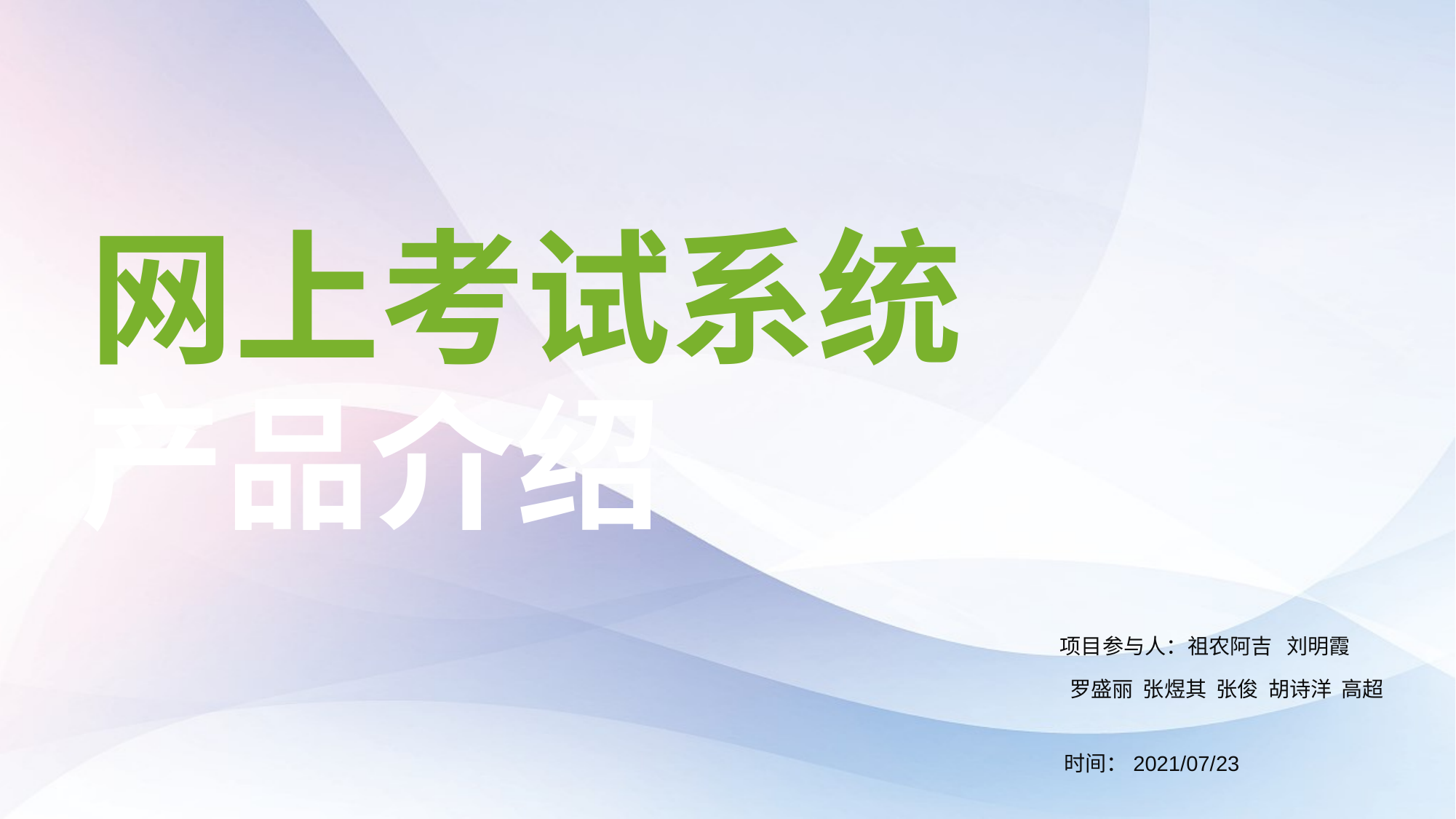

网上考试系统
产品介绍
项目参与人：祖农阿吉   刘明霞
 罗盛丽  张煜其  张俊  胡诗洋  高超
时间：2021/07/23